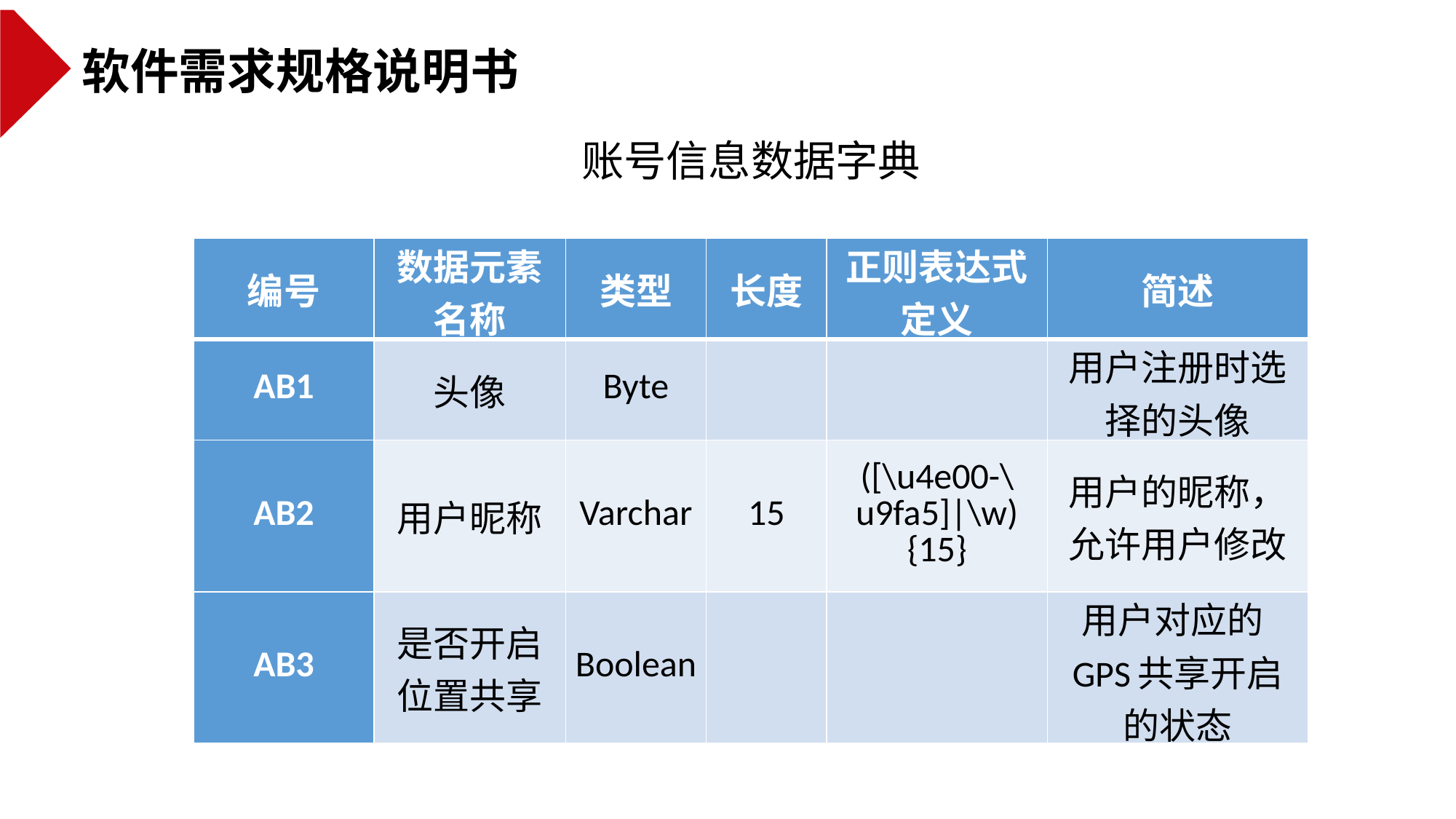

软件需求规格说明书

账号信息数据字典
| 编号 | 数据元素名称 | 类型 | 长度 | 正则表达式定义 | 简述 |
| --- | --- | --- | --- | --- | --- |
| AB1 | 头像 | Byte |  |  | 用户注册时选择的头像 |
| AB2 | 用户昵称 | Varchar | 15 | ([\u4e00-\u9fa5]|\w){15} | 用户的昵称，允许用户修改 |
| AB3 | 是否开启位置共享 | Boolean |  |  | 用户对应的GPS共享开启的状态 |